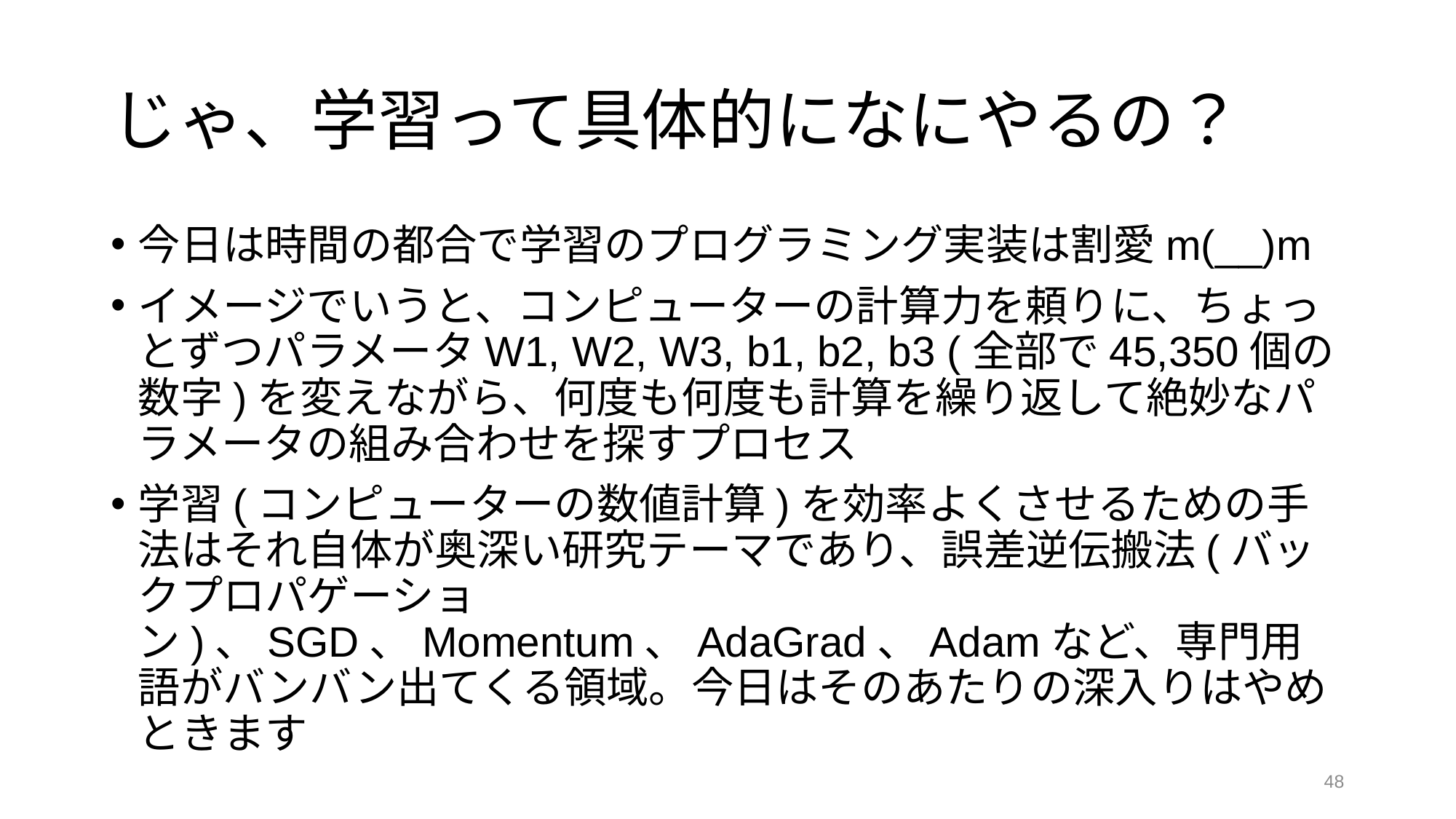

# じゃ、学習って具体的になにやるの？
今日は時間の都合で学習のプログラミング実装は割愛m(__)m
イメージでいうと、コンピューターの計算力を頼りに、ちょっとずつパラメータW1, W2, W3, b1, b2, b3 (全部で45,350個の数字)を変えながら、何度も何度も計算を繰り返して絶妙なパラメータの組み合わせを探すプロセス
学習(コンピューターの数値計算)を効率よくさせるための手法はそれ自体が奥深い研究テーマであり、誤差逆伝搬法(バックプロパゲーション)、SGD、Momentum、AdaGrad、Adamなど、専門用語がバンバン出てくる領域。今日はそのあたりの深入りはやめときます

48